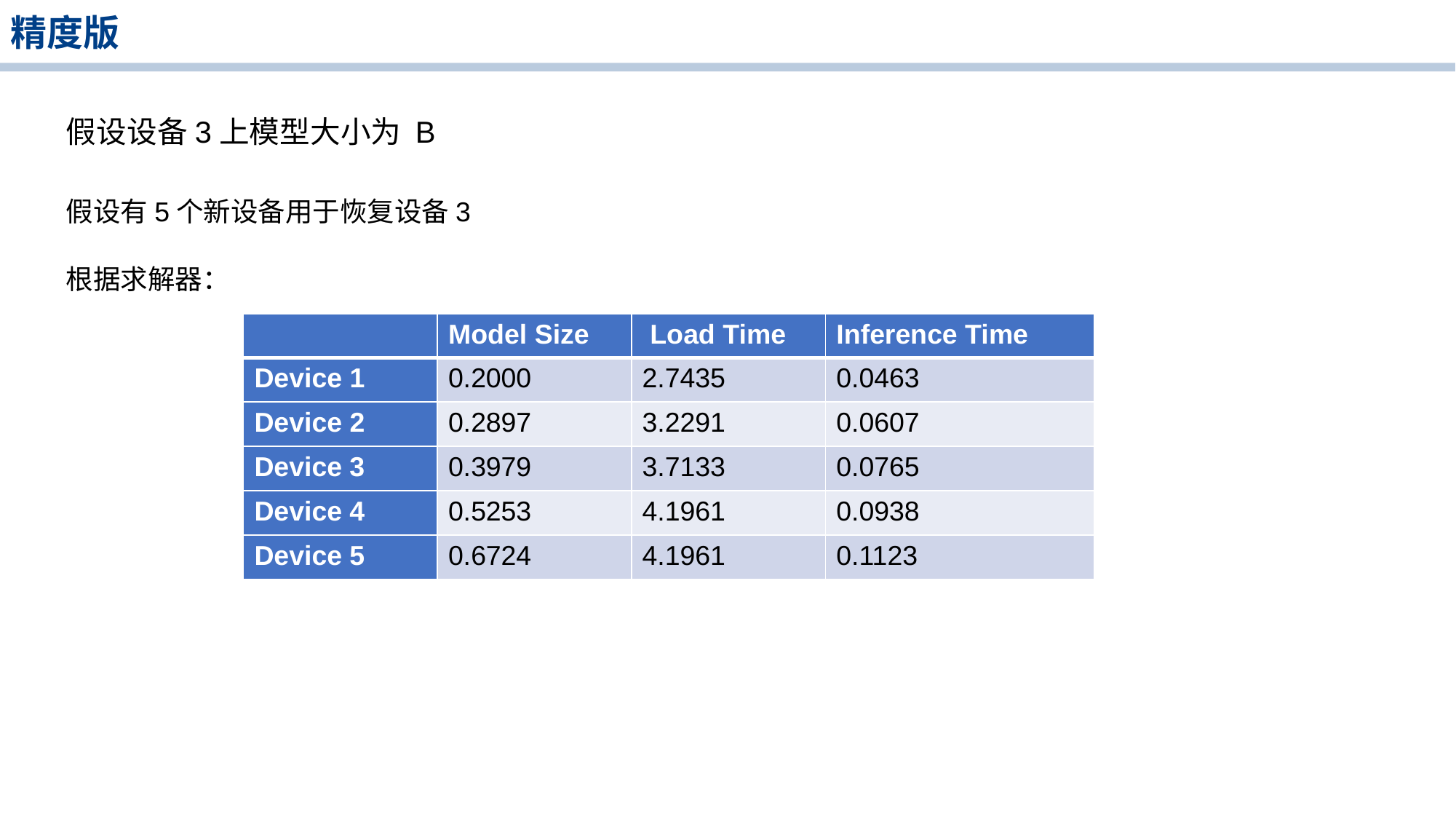

精度版

假设设备3上模型大小为 B
假设有5个新设备用于恢复设备3
根据求解器：

|  | Model Size | Load Time | Inference Time |
| --- | --- | --- | --- |
| Device 1 | 0.2000 | 2.7435 | 0.0463 |
| Device 2 | 0.2897 | 3.2291 | 0.0607 |
| Device 3 | 0.3979 | 3.7133 | 0.0765 |
| Device 4 | 0.5253 | 4.1961 | 0.0938 |
| Device 5 | 0.6724 | 4.1961 | 0.1123 |